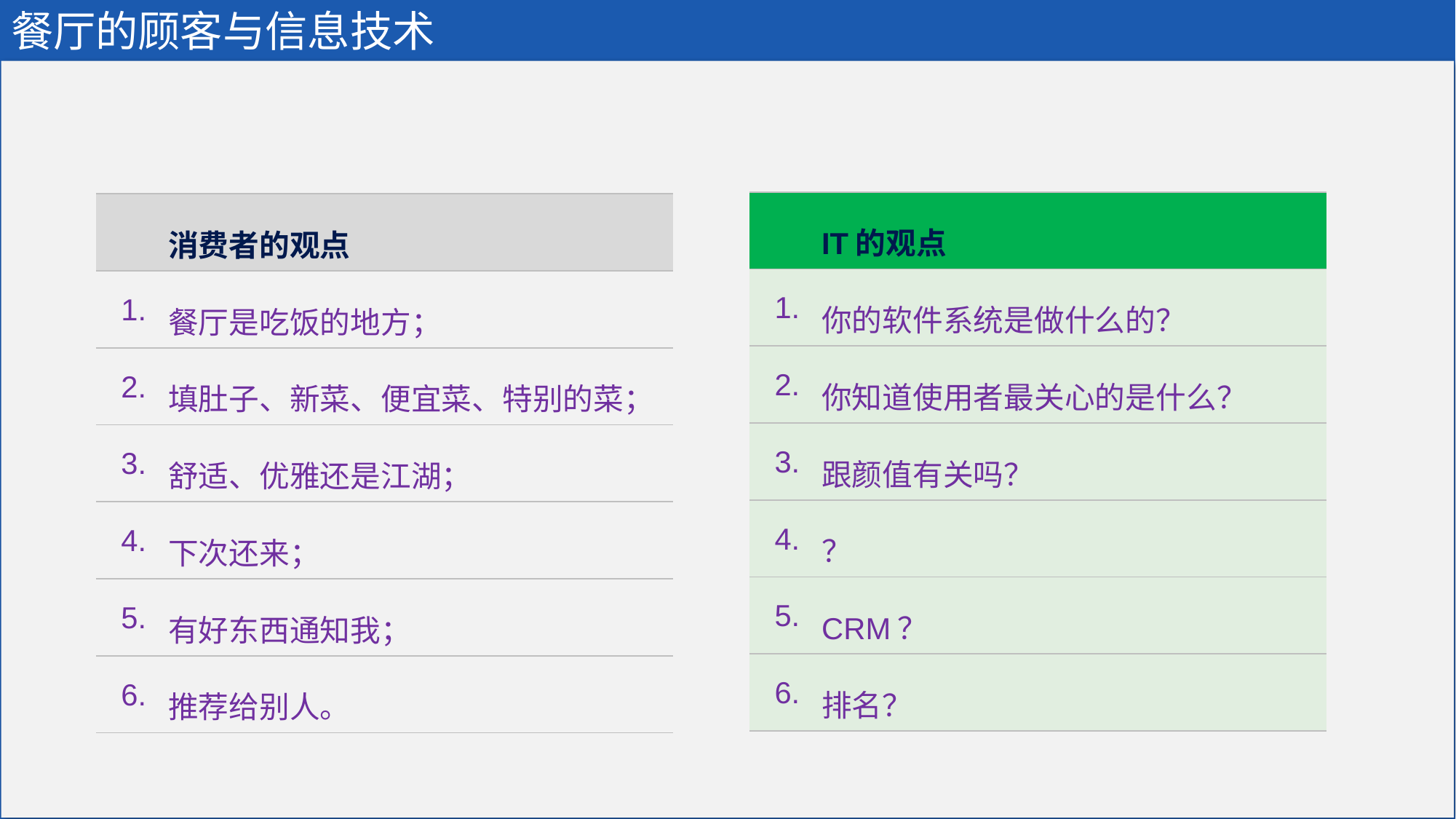

# 餐厅的顾客与信息技术
|  | IT的观点 |
| --- | --- |
| 1. | 你的软件系统是做什么的？ |
| 2. | 你知道使用者最关心的是什么？ |
| 3. | 跟颜值有关吗？ |
| 4. | ？ |
| 5. | CRM？ |
| 6. | 排名？ |
|  | 消费者的观点 |
| --- | --- |
| 1. | 餐厅是吃饭的地方； |
| 2. | 填肚子、新菜、便宜菜、特别的菜； |
| 3. | 舒适、优雅还是江湖； |
| 4. | 下次还来； |
| 5. | 有好东西通知我； |
| 6. | 推荐给别人。 |